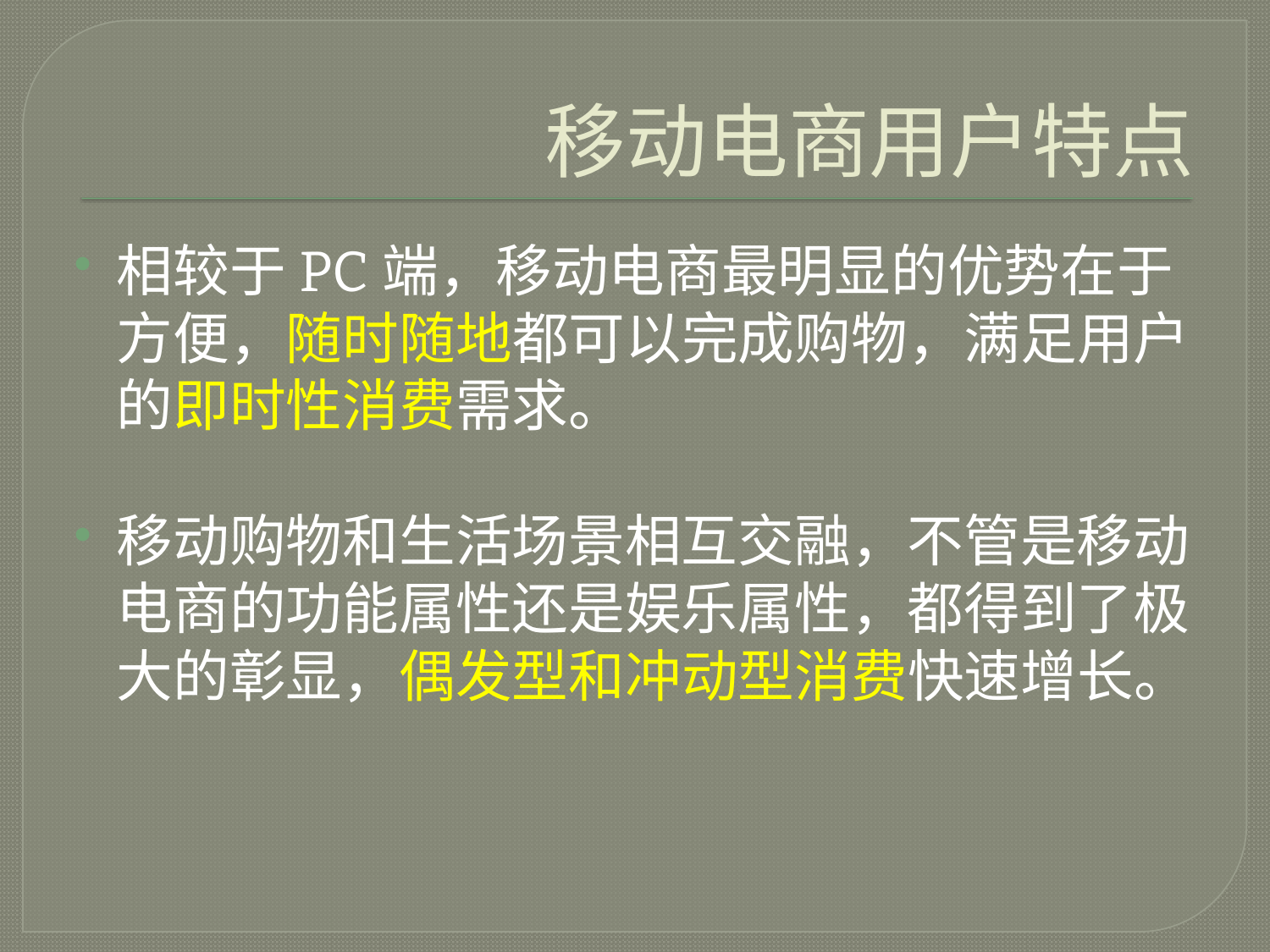

# 移动电商用户特点
相较于PC端，移动电商最明显的优势在于方便，随时随地都可以完成购物，满足用户的即时性消费需求。

移动购物和生活场景相互交融，不管是移动电商的功能属性还是娱乐属性，都得到了极大的彰显，偶发型和冲动型消费快速增长。